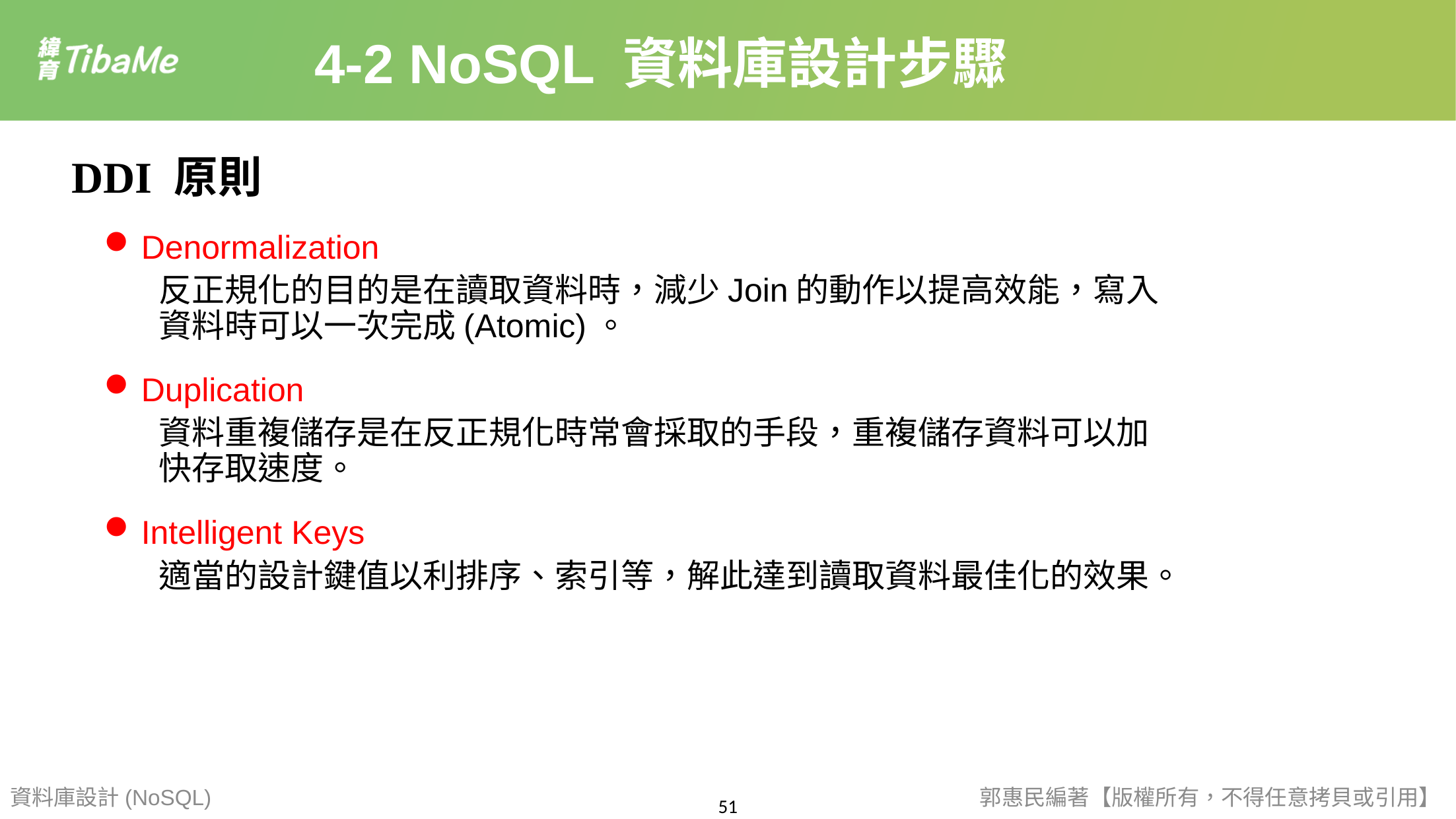

4-2 NoSQL 資料庫設計步驟
DDI 原則

Denormalization
反正規化的目的是在讀取資料時，減少Join的動作以提高效能，寫入資料時可以一次完成(Atomic)。
Duplication
資料重複儲存是在反正規化時常會採取的手段，重複儲存資料可以加快存取速度。
Intelligent Keys
適當的設計鍵值以利排序、索引等，解此達到讀取資料最佳化的效果。
資料庫設計(NoSQL)
郭惠民編著【版權所有，不得任意拷貝或引用】